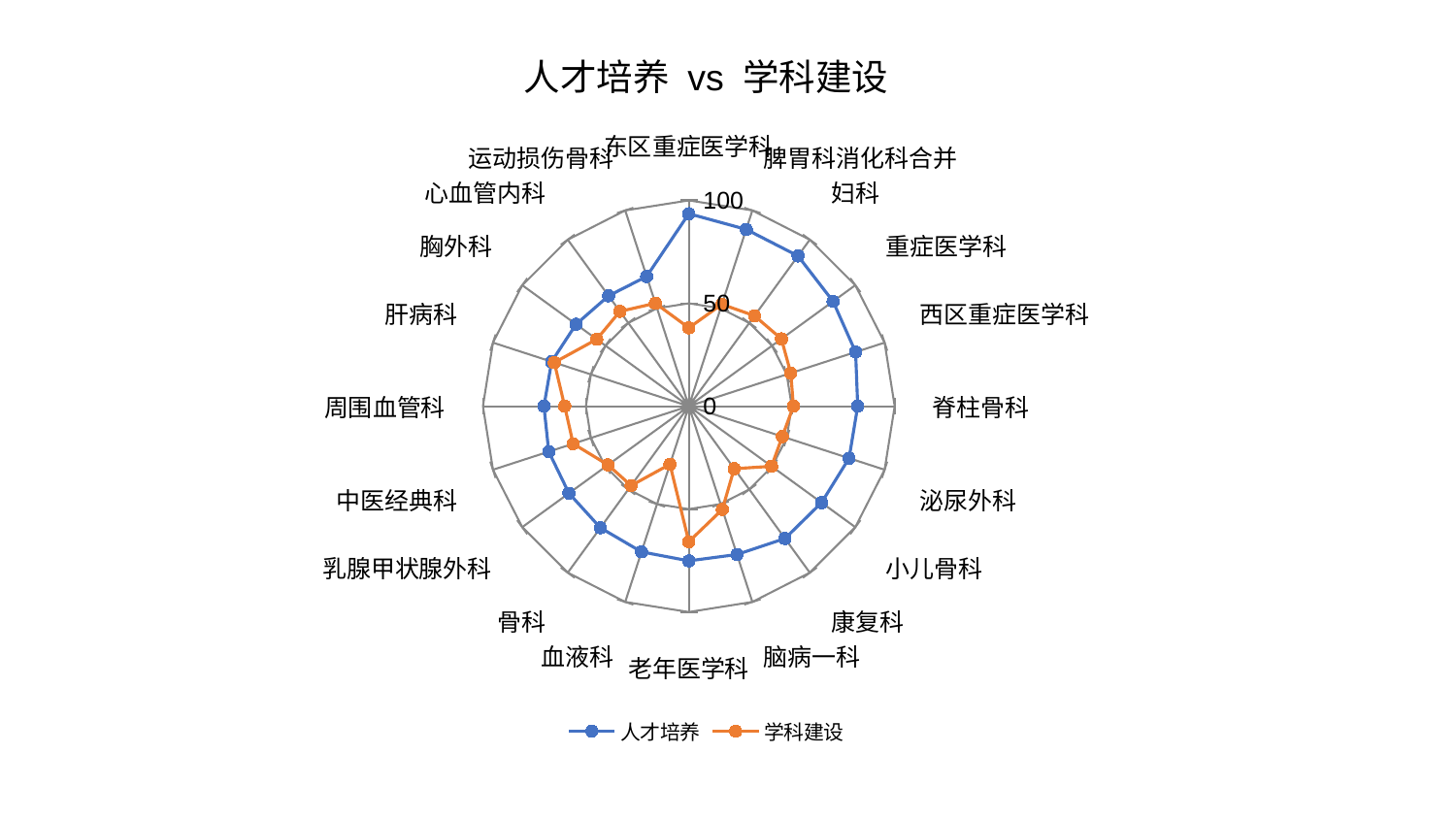

### Chart: 人才培养 vs 学科建设

| Category | 人才培养 | 学科建设 |
|---|---|---|
| 东区重症医学科 | 93.53064679534265 | 38.07532424270237 |
| 脾胃科消化科合并 | 90.31535696584075 | 52.05700198935704 |
| 妇科 | 90.25426185532602 | 54.30393865728363 |
| 重症医学科 | 86.63146164835673 | 55.63231541110308 |
| 西区重症医学科 | 85.1837354872175 | 52.0756617509627 |
| 脊柱骨科 | 82.0698358475977 | 50.83289113421653 |
| 泌尿外科 | 81.86010692923976 | 47.76861328359377 |
| 小儿骨科 | 79.7227563235275 | 49.715566704233076 |
| 康复科 | 79.47683968383474 | 37.556474876610174 |
| 脑病一科 | 75.78077336846981 | 52.76911707438047 |
| 老年医学科 | 75.14909680281933 | 65.86682642225396 |
| 血液科 | 74.41158716910527 | 29.682452494558866 |
| 骨科 | 73.03894887316802 | 47.69460547604813 |
| 乳腺甲状腺外科 | 71.98186611597943 | 48.534662829141006 |
| 中医经典科 | 71.53540608331781 | 59.067786600877305 |
| 周围血管科 | 70.35868287339586 | 60.28182430112331 |
| 肝病科 | 70.06699781852063 | 68.67683391648326 |
| 胸外科 | 67.70679455893806 | 55.28394188593106 |
| 心血管内科 | 66.2998003089109 | 56.94864213797216 |
| 运动损伤骨科 | 66.28069477124275 | 52.593455334704664 |
86